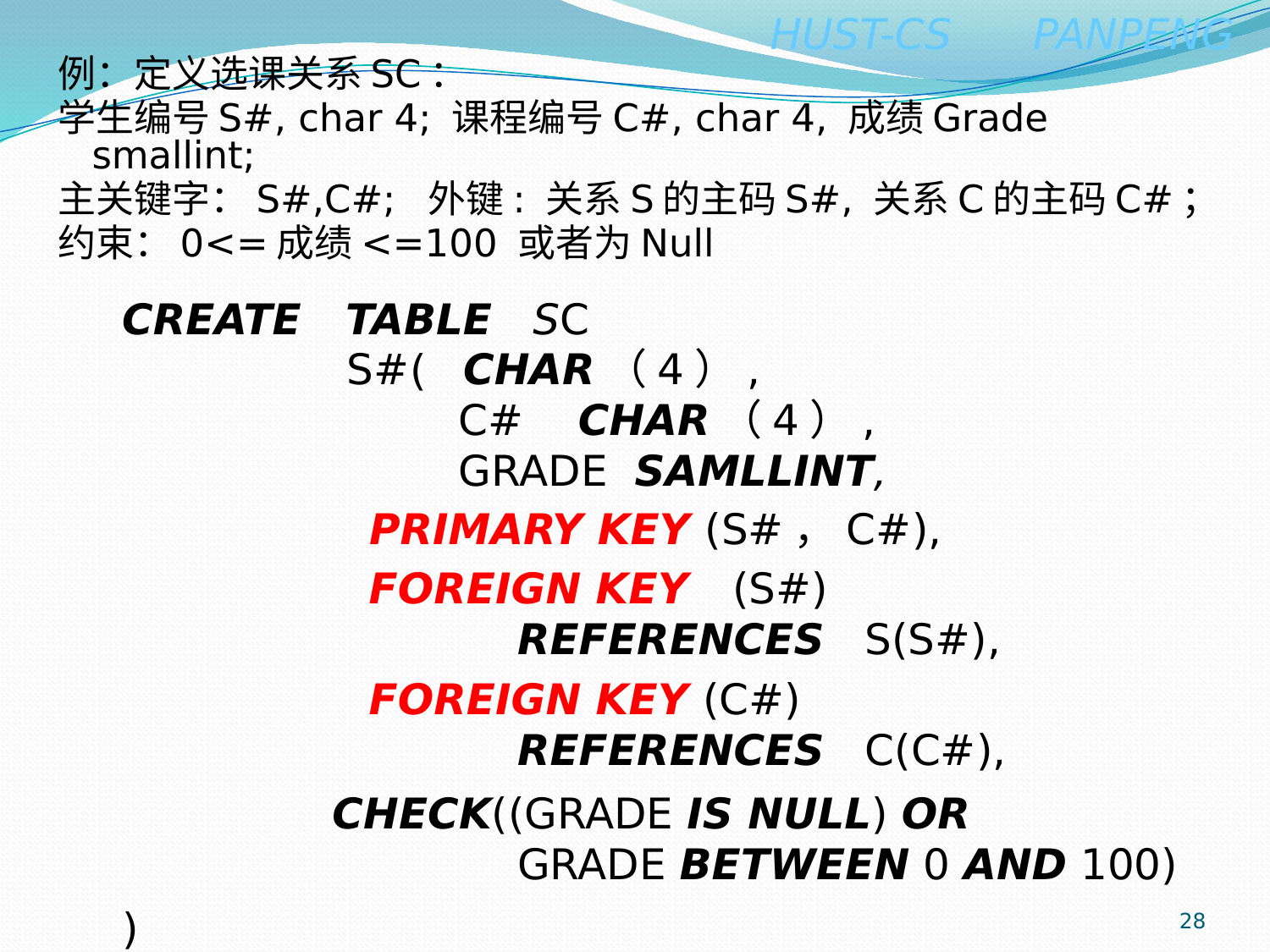

例：定义选课关系SC：
学生编号S#, char 4; 课程编号C#, char 4, 成绩Grade smallint;
主关键字：S#,C#;  外键: 关系S的主码S#, 关系C的主码C#；
约束：0<=成绩<=100 或者为Null
CREATE   TABLE   SC
			(

)
              S#    CHAR（4）,
			 C#    CHAR（4）,
			 GRADE  SAMLLINT,
                PRIMARY KEY (S#，C#),
                  FOREIGN KEY   (S#)
				REFERENCES   S(S#),
                  FOREIGN KEY (C#)
				REFERENCES   C(C#),
                 CHECK((GRADE IS NULL) OR
				GRADE BETWEEN 0 AND 100)
28